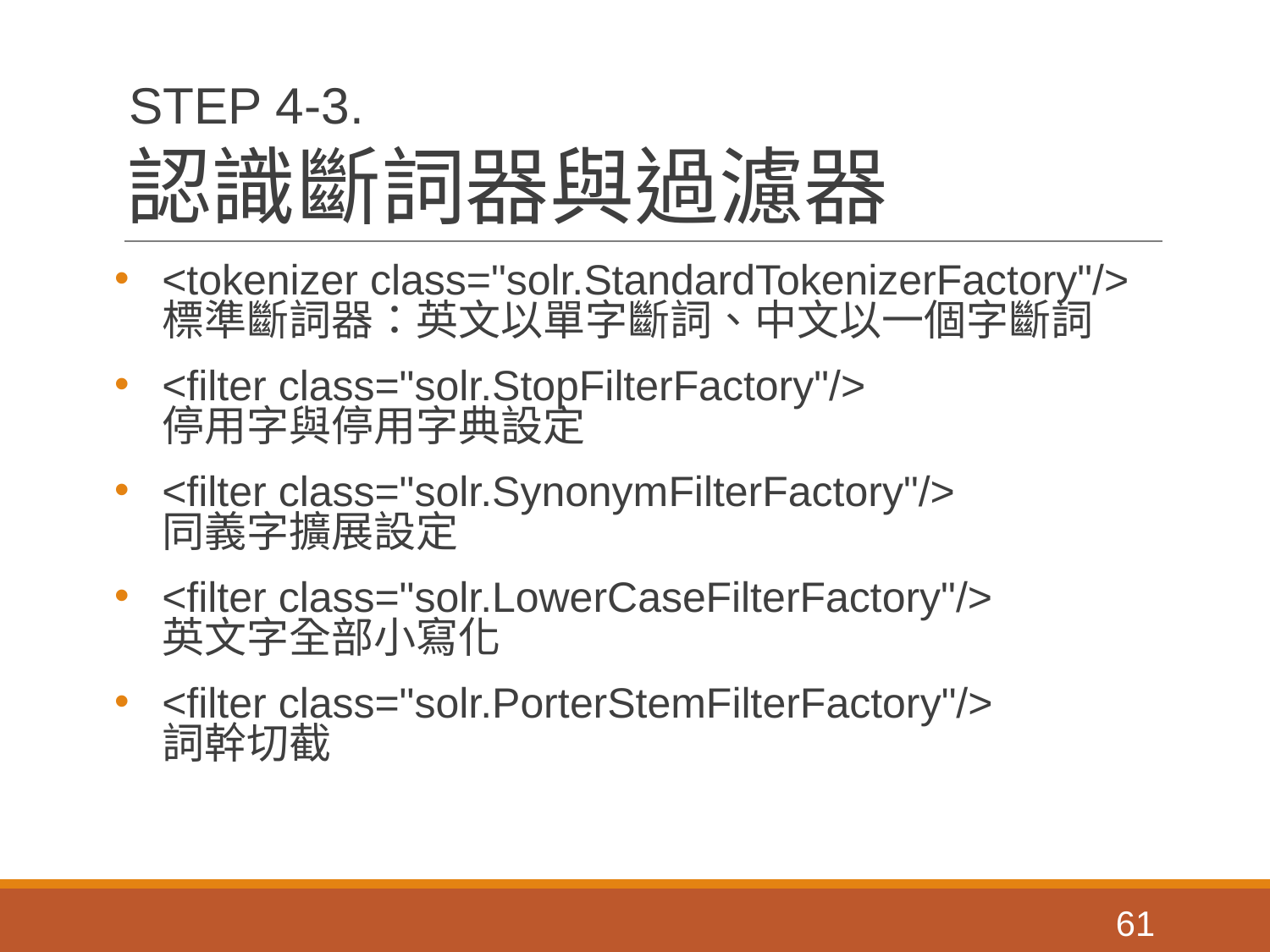

STEP 4-3.
# 認識斷詞器與過濾器
<tokenizer class="solr.StandardTokenizerFactory"/>
標準斷詞器：英文以單字斷詞、中文以一個字斷詞
<filter class="solr.StopFilterFactory"/>
停用字與停用字典設定
<filter class="solr.SynonymFilterFactory"/>
同義字擴展設定
<filter class="solr.LowerCaseFilterFactory"/>
英文字全部小寫化
<filter class="solr.PorterStemFilterFactory"/>
詞幹切截
61